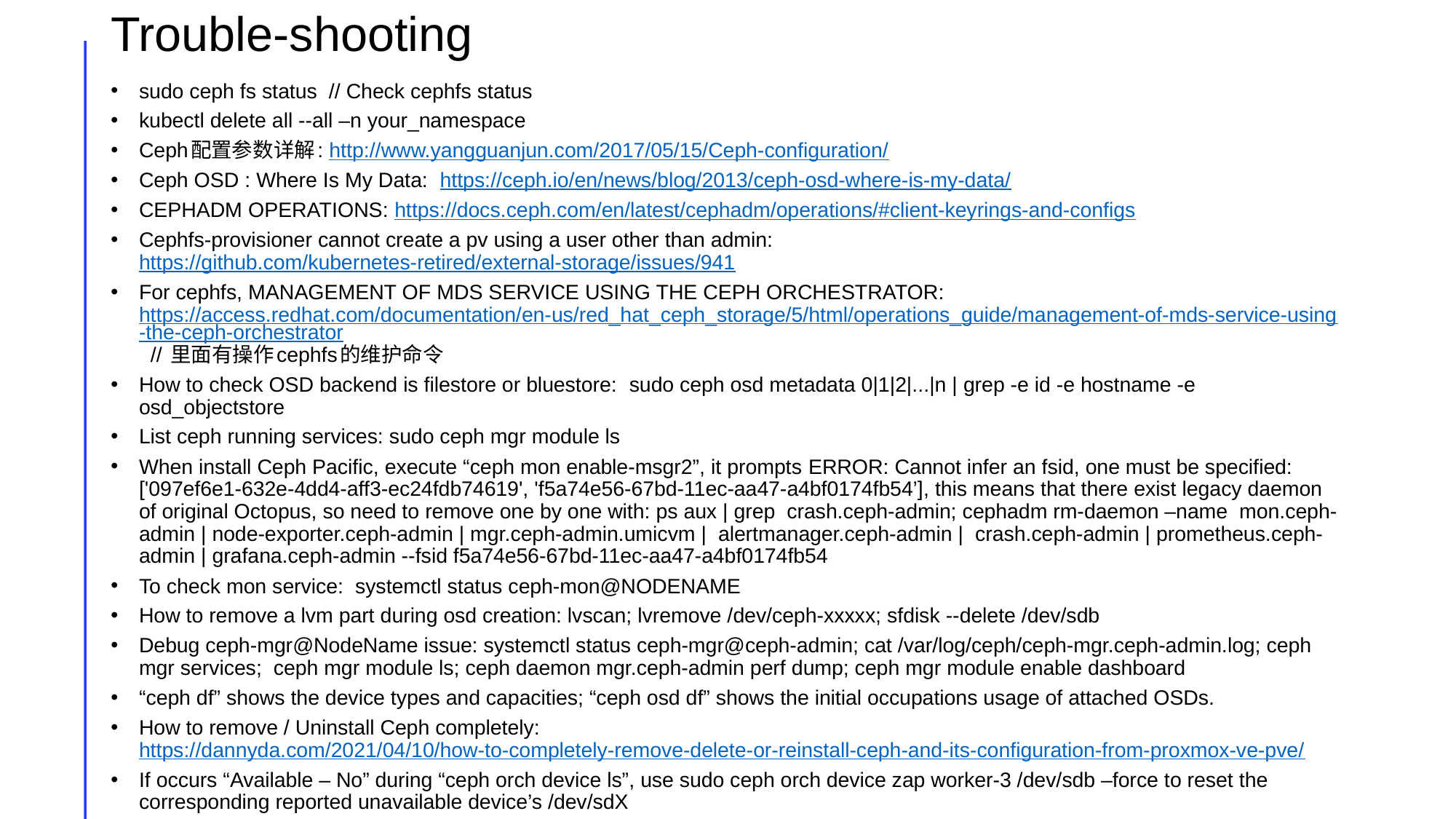

# Trouble-shooting
sudo ceph fs status  // Check cephfs status
kubectl delete all --all –n your_namespace
Ceph配置参数详解: http://www.yangguanjun.com/2017/05/15/Ceph-configuration/
Ceph OSD : Where Is My Data:  https://ceph.io/en/news/blog/2013/ceph-osd-where-is-my-data/
CEPHADM OPERATIONS: https://docs.ceph.com/en/latest/cephadm/operations/#client-keyrings-and-configs
Cephfs-provisioner cannot create a pv using a user other than admin: https://github.com/kubernetes-retired/external-storage/issues/941
For cephfs, MANAGEMENT OF MDS SERVICE USING THE CEPH ORCHESTRATOR: https://access.redhat.com/documentation/en-us/red_hat_ceph_storage/5/html/operations_guide/management-of-mds-service-using-the-ceph-orchestrator  // 里面有操作cephfs的维护命令
How to check OSD backend is filestore or bluestore:  sudo ceph osd metadata 0|1|2|...|n | grep -e id -e hostname -e osd_objectstore
List ceph running services: sudo ceph mgr module ls
When install Ceph Pacific, execute “ceph mon enable-msgr2”, it prompts ERROR: Cannot infer an fsid, one must be specified: ['097ef6e1-632e-4dd4-aff3-ec24fdb74619', 'f5a74e56-67bd-11ec-aa47-a4bf0174fb54’], this means that there exist legacy daemon of original Octopus, so need to remove one by one with: ps aux | grep  crash.ceph-admin; cephadm rm-daemon –name  mon.ceph-admin | node-exporter.ceph-admin | mgr.ceph-admin.umicvm |  alertmanager.ceph-admin |  crash.ceph-admin | prometheus.ceph-admin | grafana.ceph-admin --fsid f5a74e56-67bd-11ec-aa47-a4bf0174fb54
To check mon service:  systemctl status ceph-mon@NODENAME
How to remove a lvm part during osd creation: lvscan; lvremove /dev/ceph-xxxxx; sfdisk --delete /dev/sdb
Debug ceph-mgr@NodeName issue: systemctl status ceph-mgr@ceph-admin; cat /var/log/ceph/ceph-mgr.ceph-admin.log; ceph mgr services;  ceph mgr module ls; ceph daemon mgr.ceph-admin perf dump; ceph mgr module enable dashboard
“ceph df” shows the device types and capacities; “ceph osd df” shows the initial occupations usage of attached OSDs.
How to remove / Uninstall Ceph completely: https://dannyda.com/2021/04/10/how-to-completely-remove-delete-or-reinstall-ceph-and-its-configuration-from-proxmox-ve-pve/
If occurs “Available – No” during “ceph orch device ls”, use sudo ceph orch device zap worker-3 /dev/sdb –force to reset the corresponding reported unavailable device’s /dev/sdX